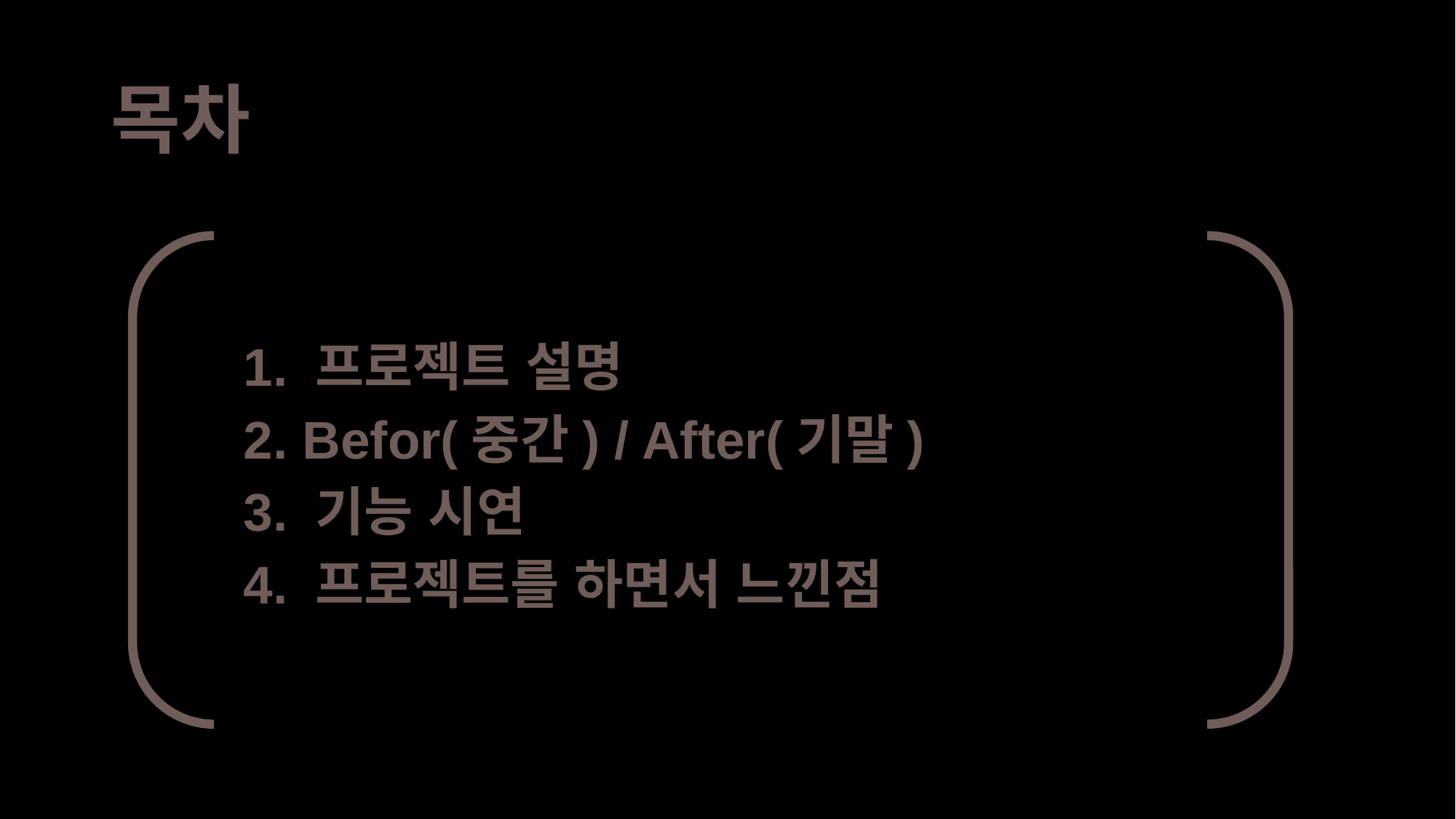

# 목차
1. 프로젝트 설명
2. Befor(중간) / After(기말)
3. 기능 시연
4. 프로젝트를 하면서 느낀점